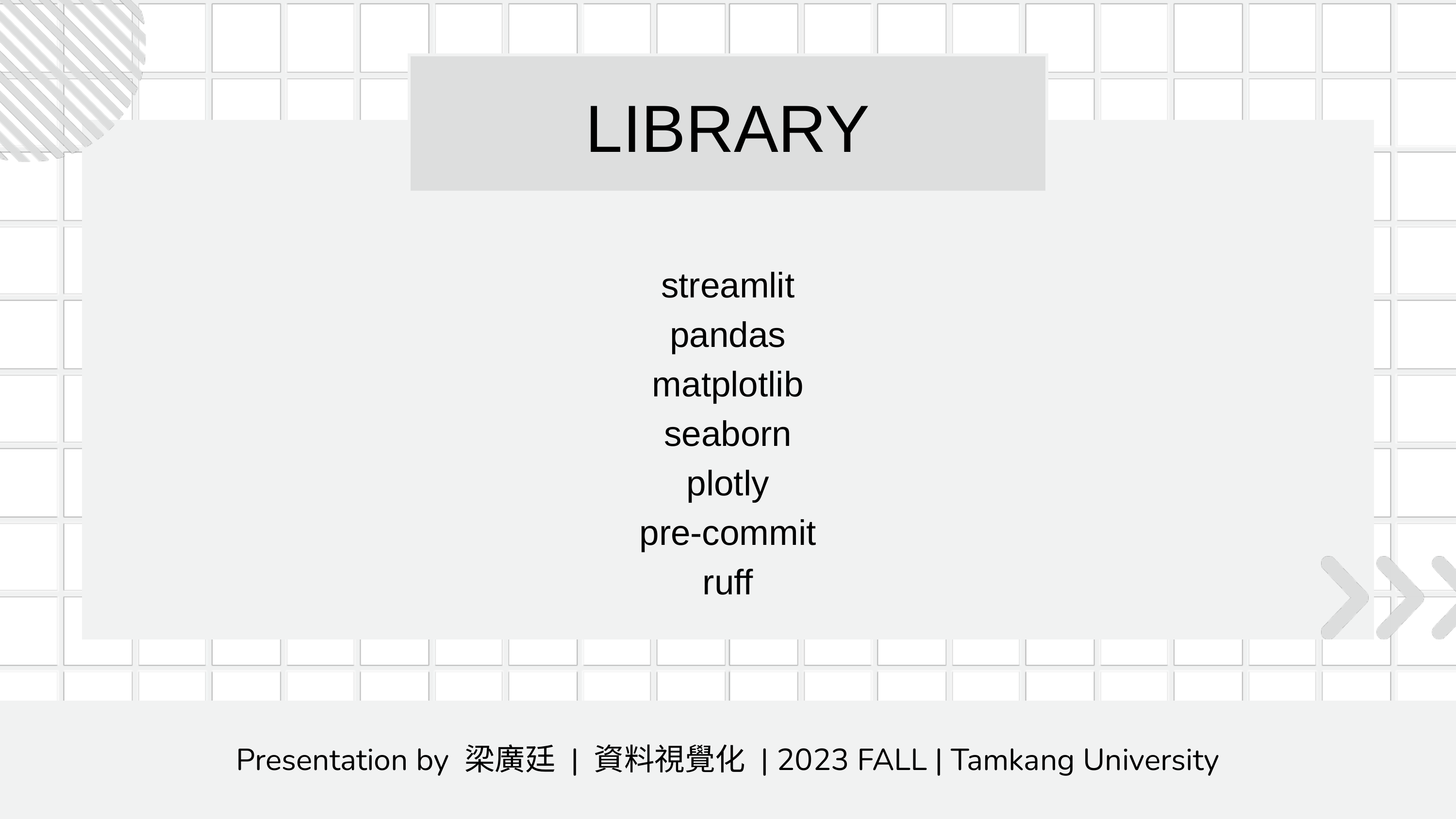

LIBRARY

streamlit
pandas
matplotlib
seaborn
plotly
pre-commit
ruff

Presentation by 梁廣廷 | 資料視覺化 | 2023 FALL | Tamkang University